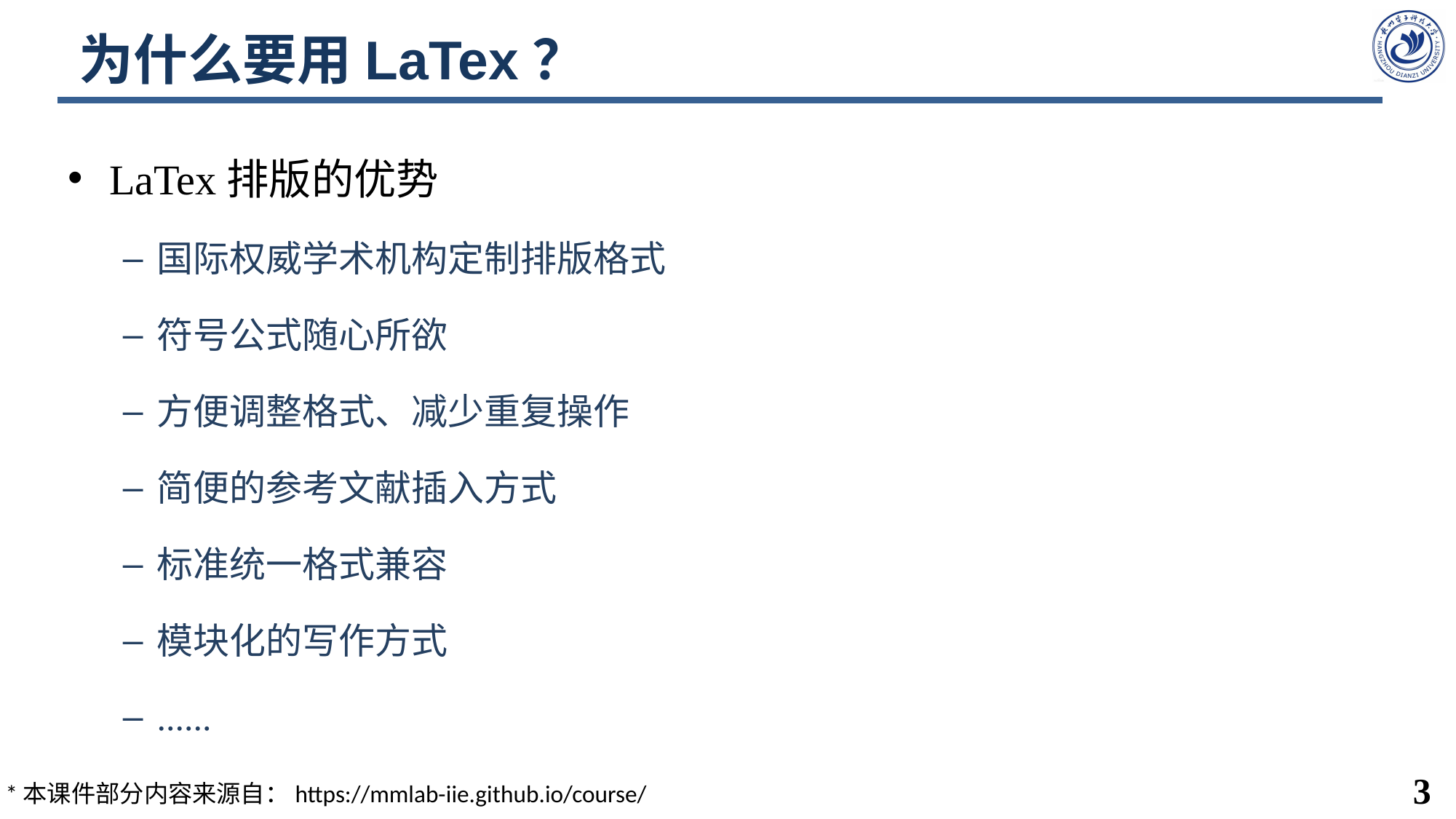

# 为什么要用LaTex？
LaTex排版的优势
国际权威学术机构定制排版格式
符号公式随心所欲
方便调整格式、减少重复操作
简便的参考文献插入方式
标准统一格式兼容
模块化的写作方式
......

3
*本课件部分内容来源自：https://mmlab-iie.github.io/course/